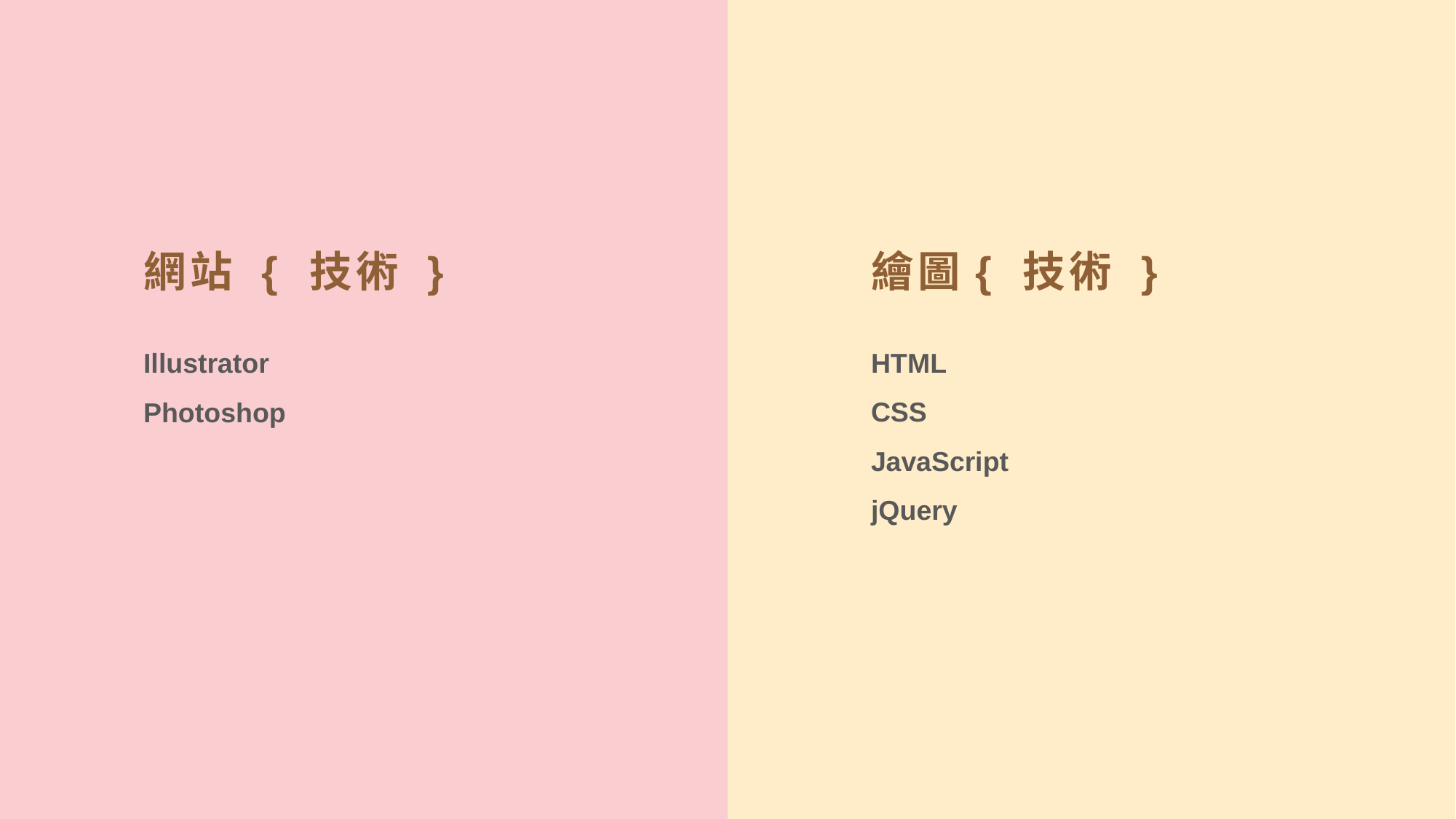

網站 { 技術 }
繪圖{ 技術 }
Illustrator
Photoshop
HTML
CSS
JavaScript
jQuery